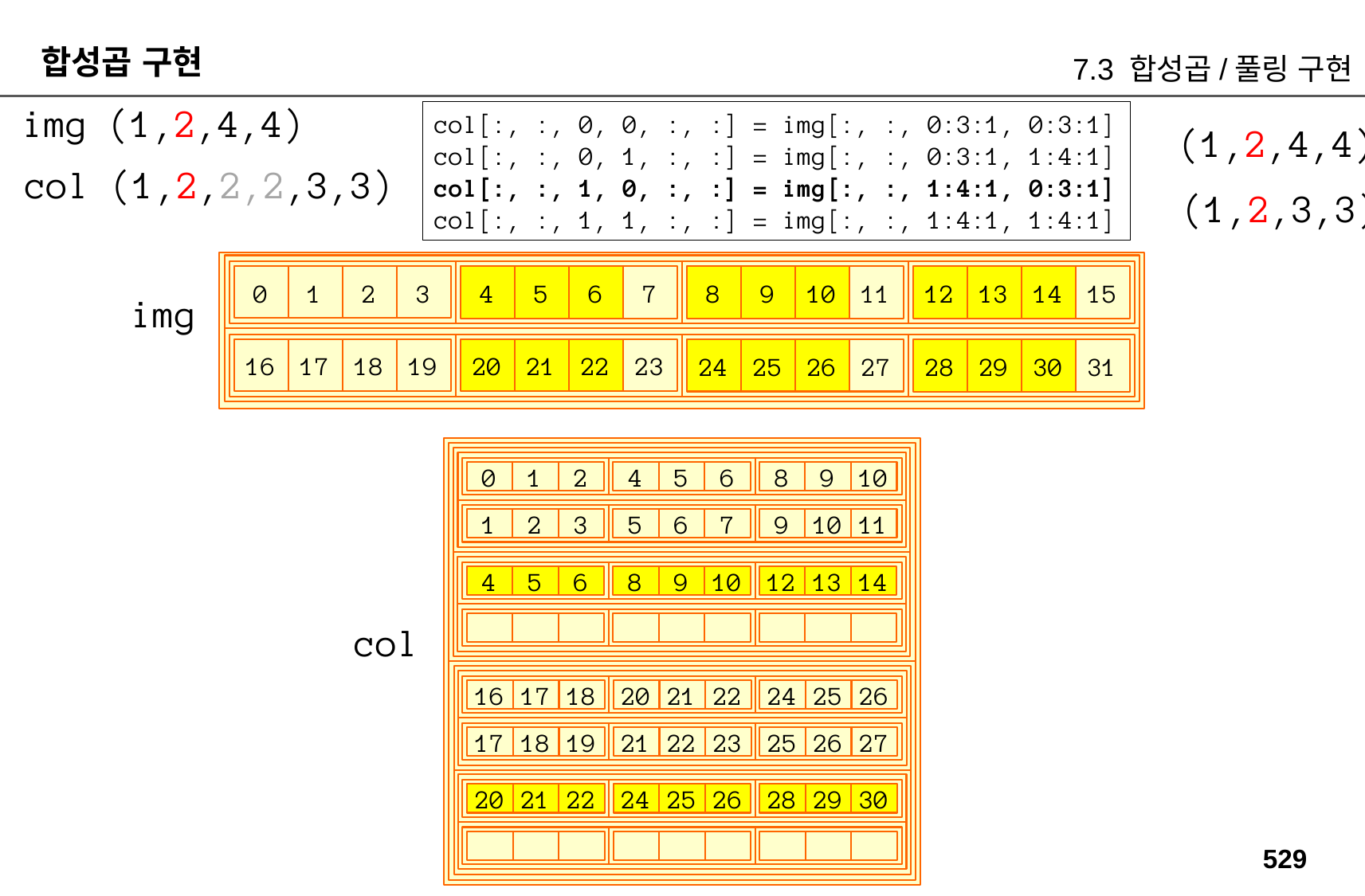

합성곱 구현
7.3 합성곱/풀링 구현
img (1,2,4,4)
col[:, :, 0, 0, :, :] = img[:, :, 0:3:1, 0:3:1]
col[:, :, 0, 1, :, :] = img[:, :, 0:3:1, 1:4:1]
col[:, :, 1, 0, :, :] = img[:, :, 1:4:1, 0:3:1]
col[:, :, 1, 1, :, :] = img[:, :, 1:4:1, 1:4:1]
(1,2,4,4)
col (1,2,2,2,3,3)
(1,2,3,3)

3
1
2
0
6
7
4
5
11
9
10
8
14
15
12
13
img

19
17
18
16
22
23
20
21
27
25
26
24
30
31
28
29

0
1
2
4
5
6
8
9
10

1
2
3
5
6
7
9
10
11

4
5
6
8
9
10
12
13
14

col

16
17
18
20
21
22
24
25
26

17
18
19
21
22
23
25
26
27

20
21
22
24
25
26
28
29
30